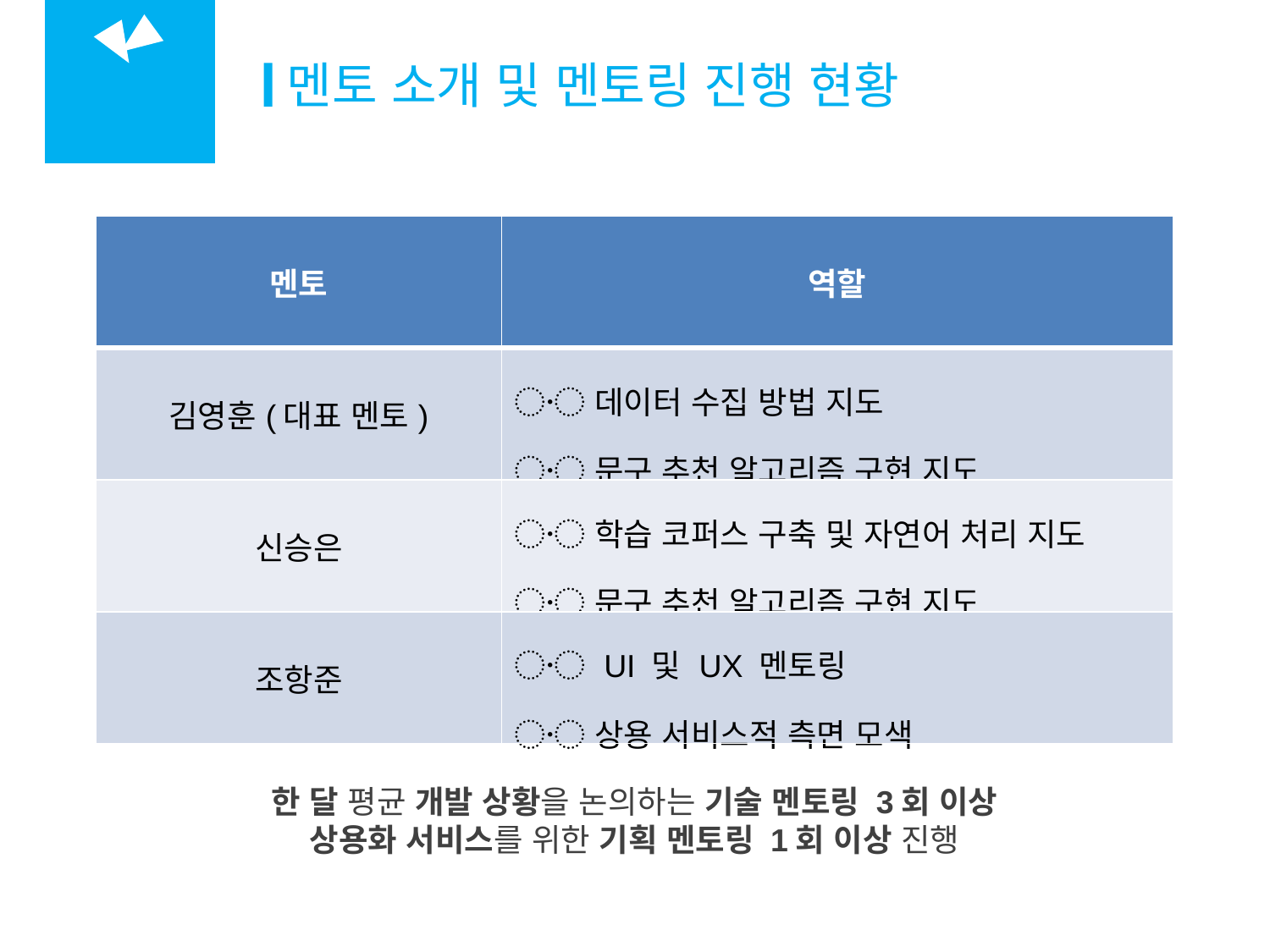

멘토 소개 및 멘토링 진행 현황

01
소개
| 멘토 | 역할 |
| --- | --- |
| 김영훈(대표 멘토) | 〮 데이터 수집 방법 지도 〮 문구 추천 알고리즘 구현 지도 |
| 신승은 | 〮 학습 코퍼스 구축 및 자연어 처리 지도 〮 문구 추천 알고리즘 구현 지도 |
| 조항준 | 〮 UI 및 UX 멘토링 〮 상용 서비스적 측면 모색 |
한 달 평균 개발 상황을 논의하는 기술 멘토링 3회 이상
상용화 서비스를 위한 기획 멘토링 1회 이상 진행